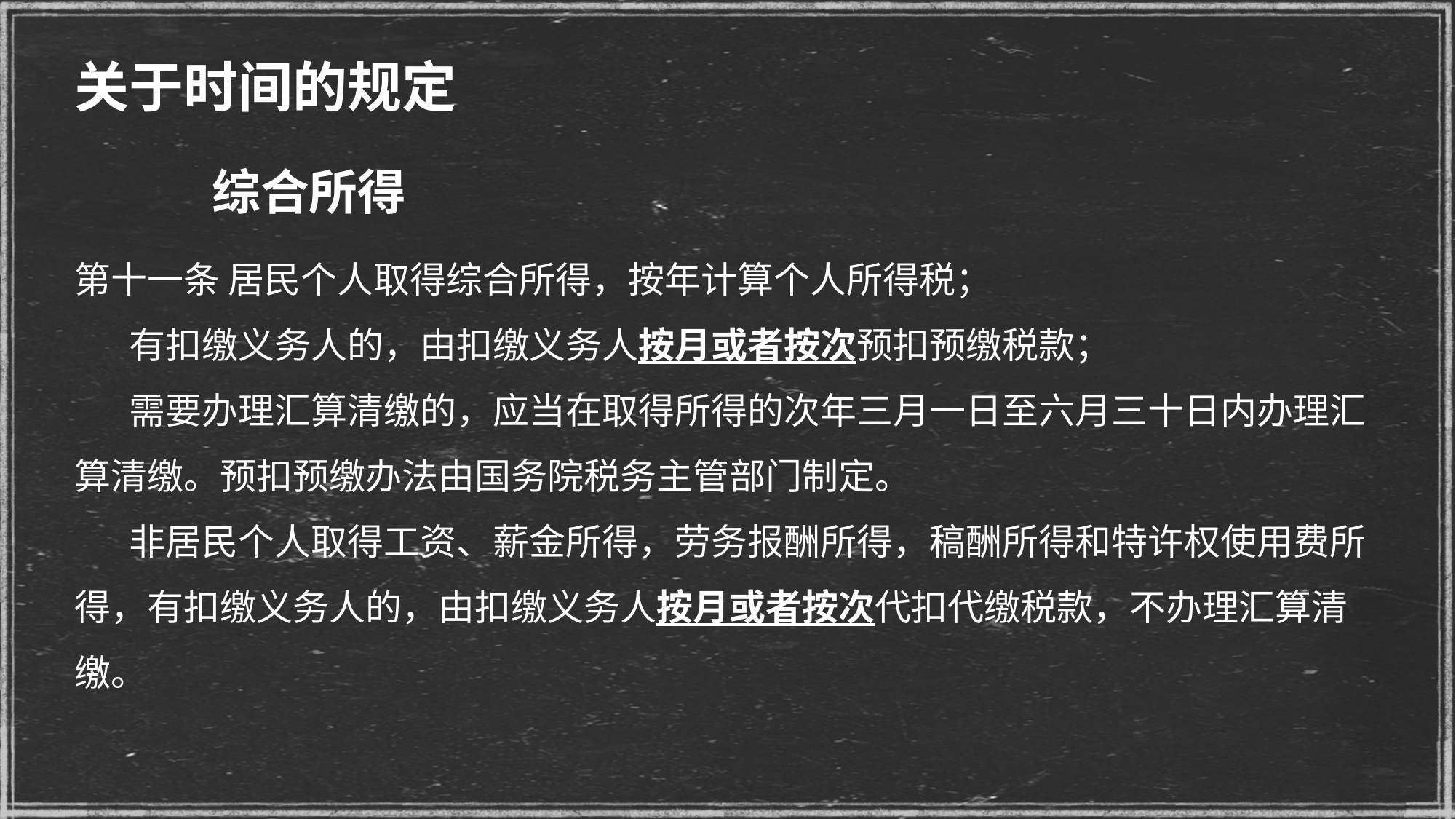

关于时间的规定
综合所得
第十一条 居民个人取得综合所得，按年计算个人所得税；
有扣缴义务人的，由扣缴义务人按月或者按次预扣预缴税款；
需要办理汇算清缴的，应当在取得所得的次年三月一日至六月三十日内办理汇算清缴。预扣预缴办法由国务院税务主管部门制定。
非居民个人取得工资、薪金所得，劳务报酬所得，稿酬所得和特许权使用费所得，有扣缴义务人的，由扣缴义务人按月或者按次代扣代缴税款，不办理汇算清缴。